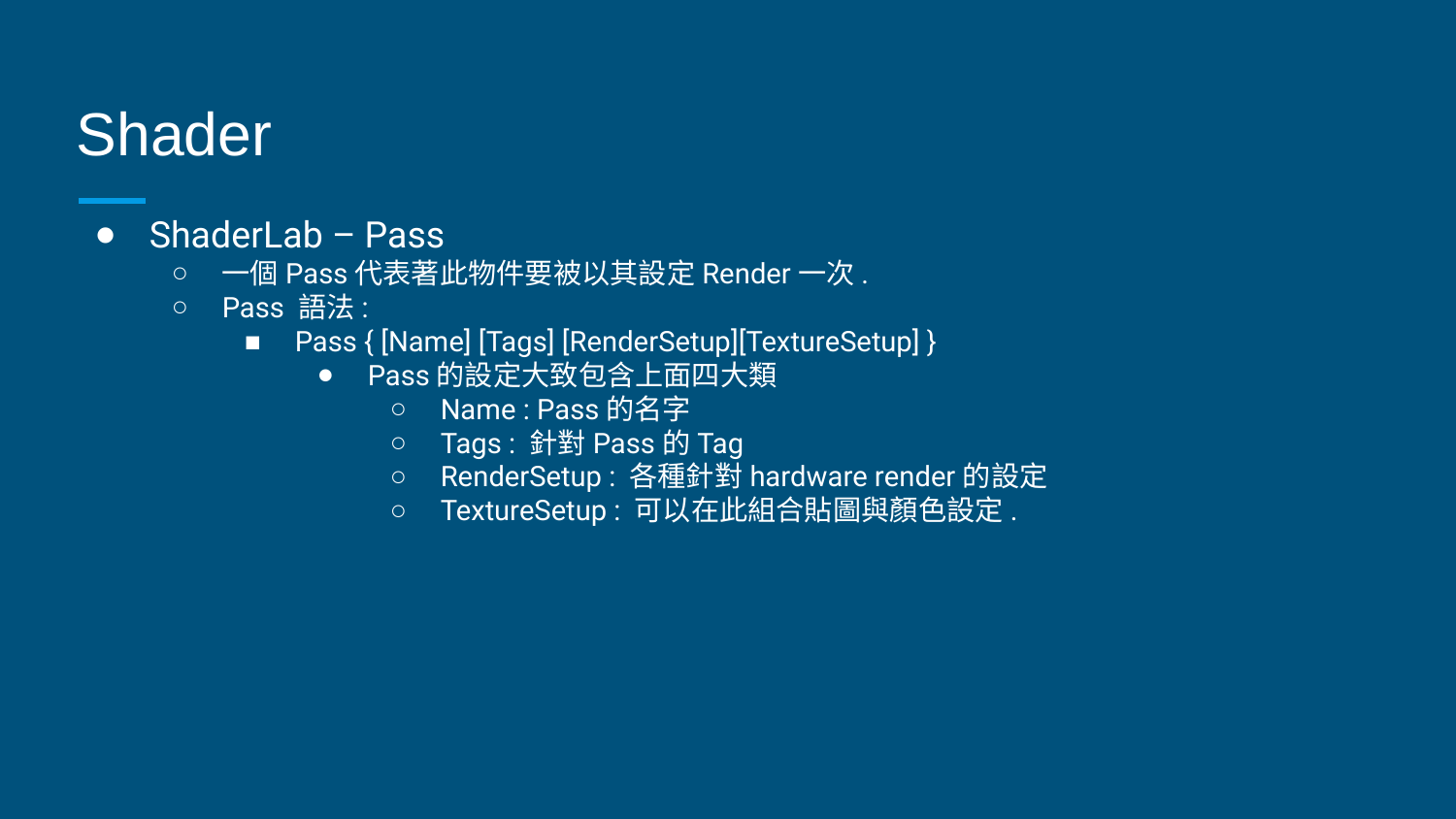

# Shader
ShaderLab – Pass
一個Pass代表著此物件要被以其設定Render一次.
Pass 語法:
Pass { [Name] [Tags] [RenderSetup][TextureSetup] }
Pass的設定大致包含上面四大類
Name : Pass的名字
Tags : 針對Pass的Tag
RenderSetup : 各種針對hardware render的設定
TextureSetup : 可以在此組合貼圖與顏色設定.